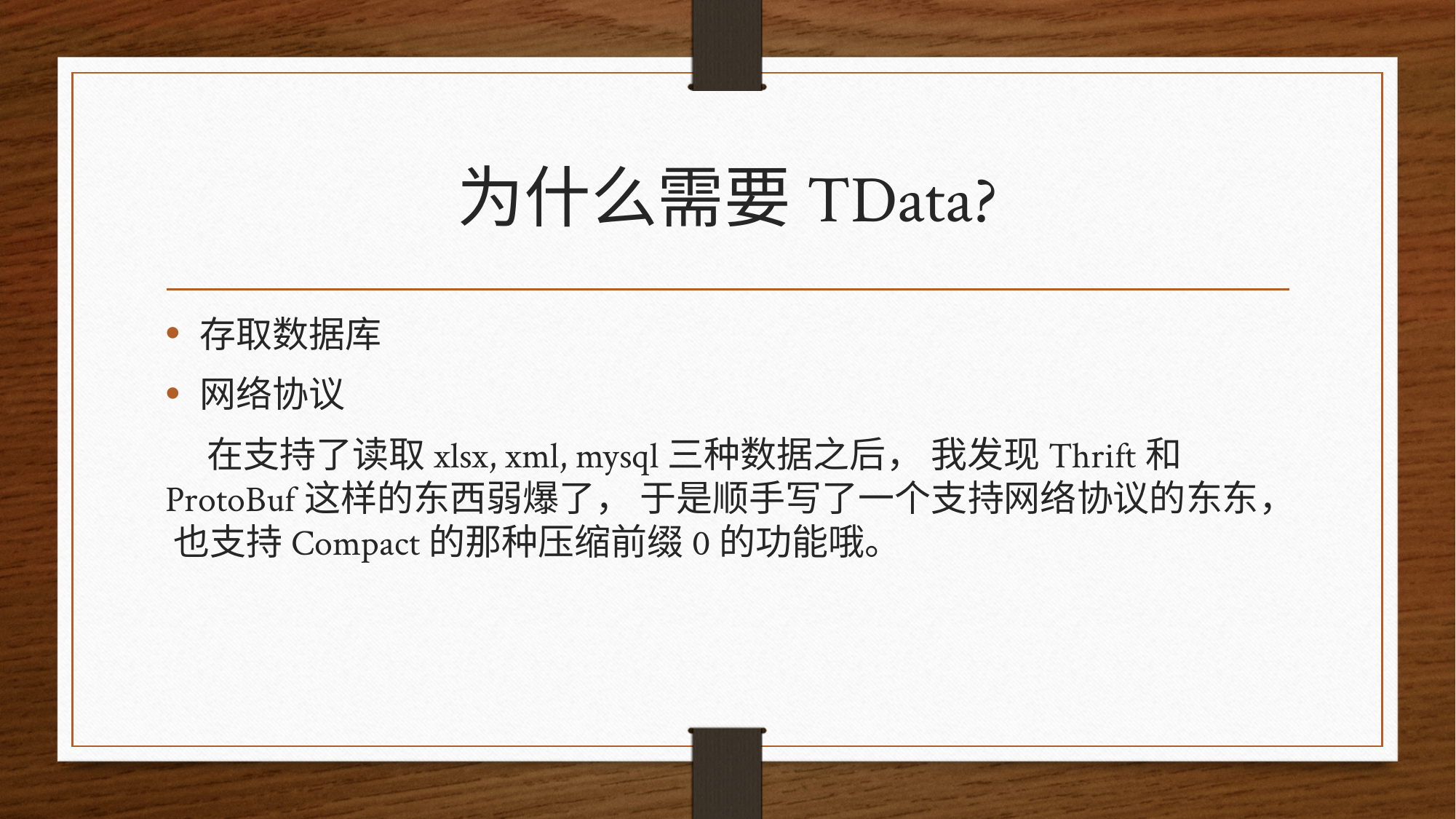

# 为什么需要TData?
存取数据库
网络协议
    在支持了读取xlsx, xml, mysql三种数据之后， 我发现Thrift和ProtoBuf这样的东西弱爆了， 于是顺手写了一个支持网络协议的东东， 也支持Compact的那种压缩前缀0的功能哦。